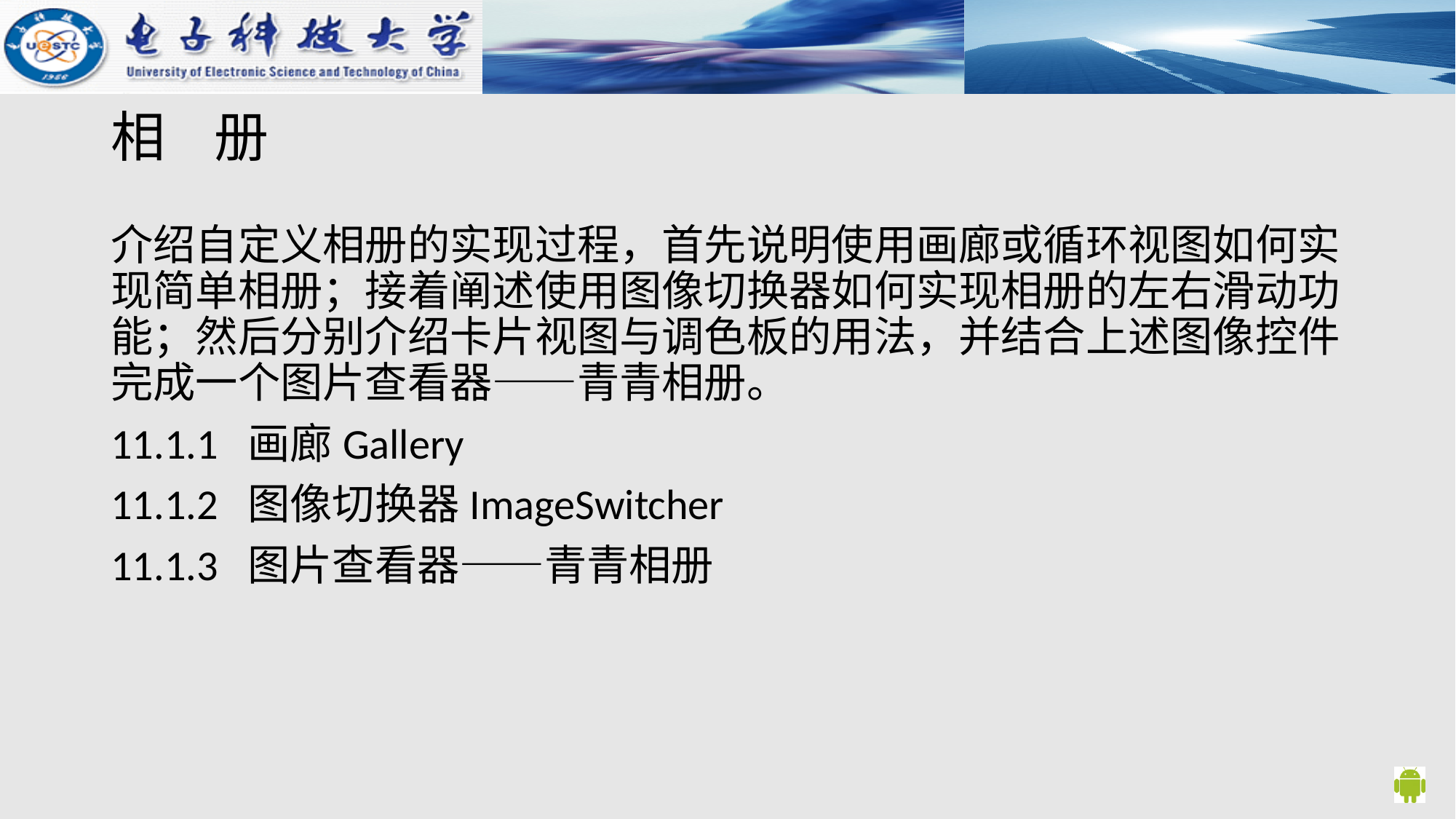

# 相    册
介绍自定义相册的实现过程，首先说明使用画廊或循环视图如何实现简单相册；接着阐述使用图像切换器如何实现相册的左右滑动功能；然后分别介绍卡片视图与调色板的用法，并结合上述图像控件完成一个图片查看器——青青相册。
11.1.1  画廊Gallery
11.1.2  图像切换器ImageSwitcher
11.1.3  图片查看器——青青相册